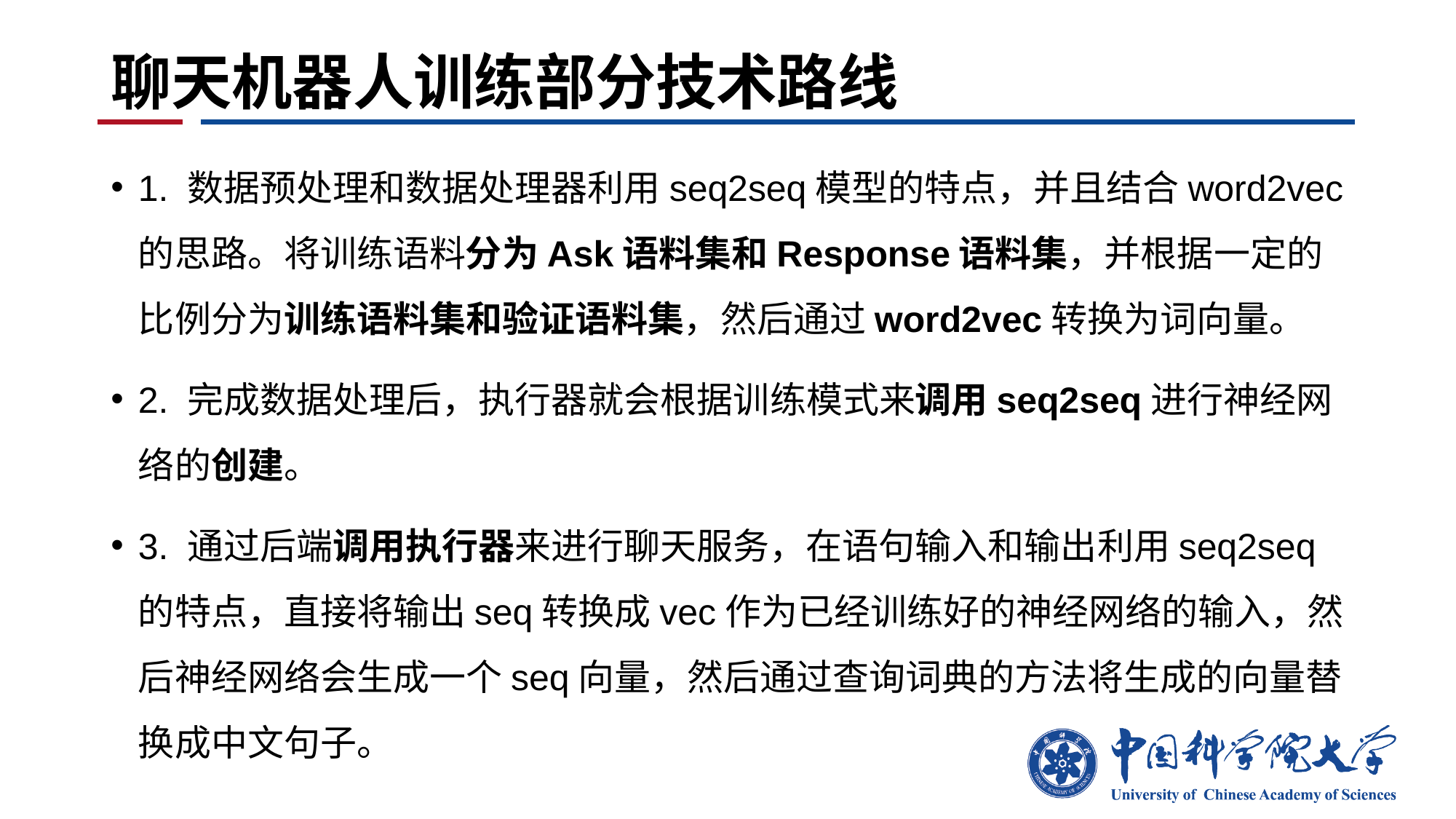

# 聊天机器人训练部分技术路线
1. 数据预处理和数据处理器利用seq2seq模型的特点，并且结合word2vec的思路。将训练语料分为Ask语料集和Response语料集，并根据一定的比例分为训练语料集和验证语料集，然后通过word2vec转换为词向量。
2. 完成数据处理后，执行器就会根据训练模式来调用seq2seq进行神经网络的创建。
3. 通过后端调用执行器来进行聊天服务，在语句输入和输出利用seq2seq的特点，直接将输出seq转换成vec作为已经训练好的神经网络的输入，然后神经网络会生成一个seq向量，然后通过查询词典的方法将生成的向量替换成中文句子。